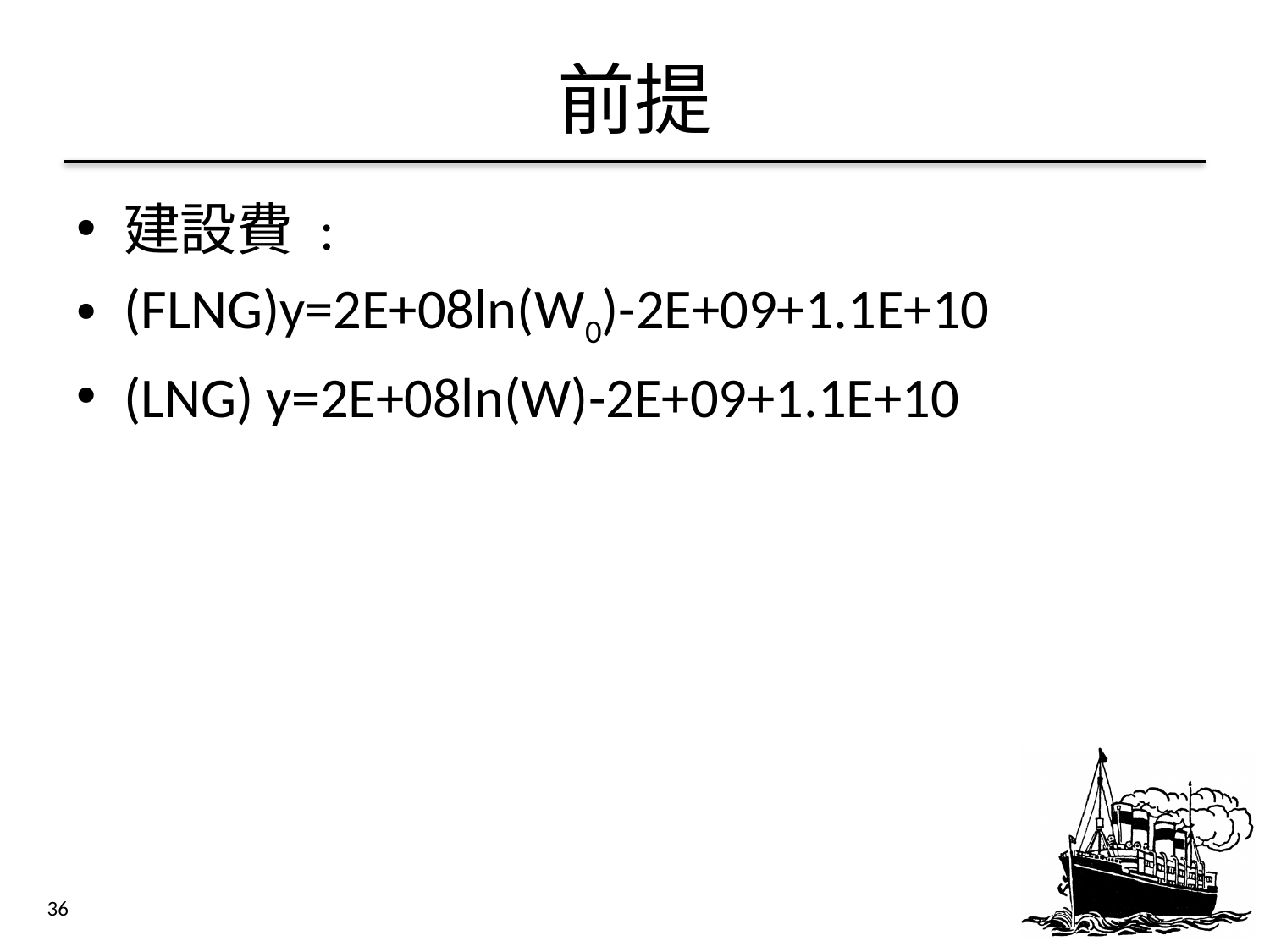

# 前提
建設費 :
(FLNG)y=2E+08ln(W0)-2E+09+1.1E+10
(LNG) y=2E+08ln(W)-2E+09+1.1E+10
36